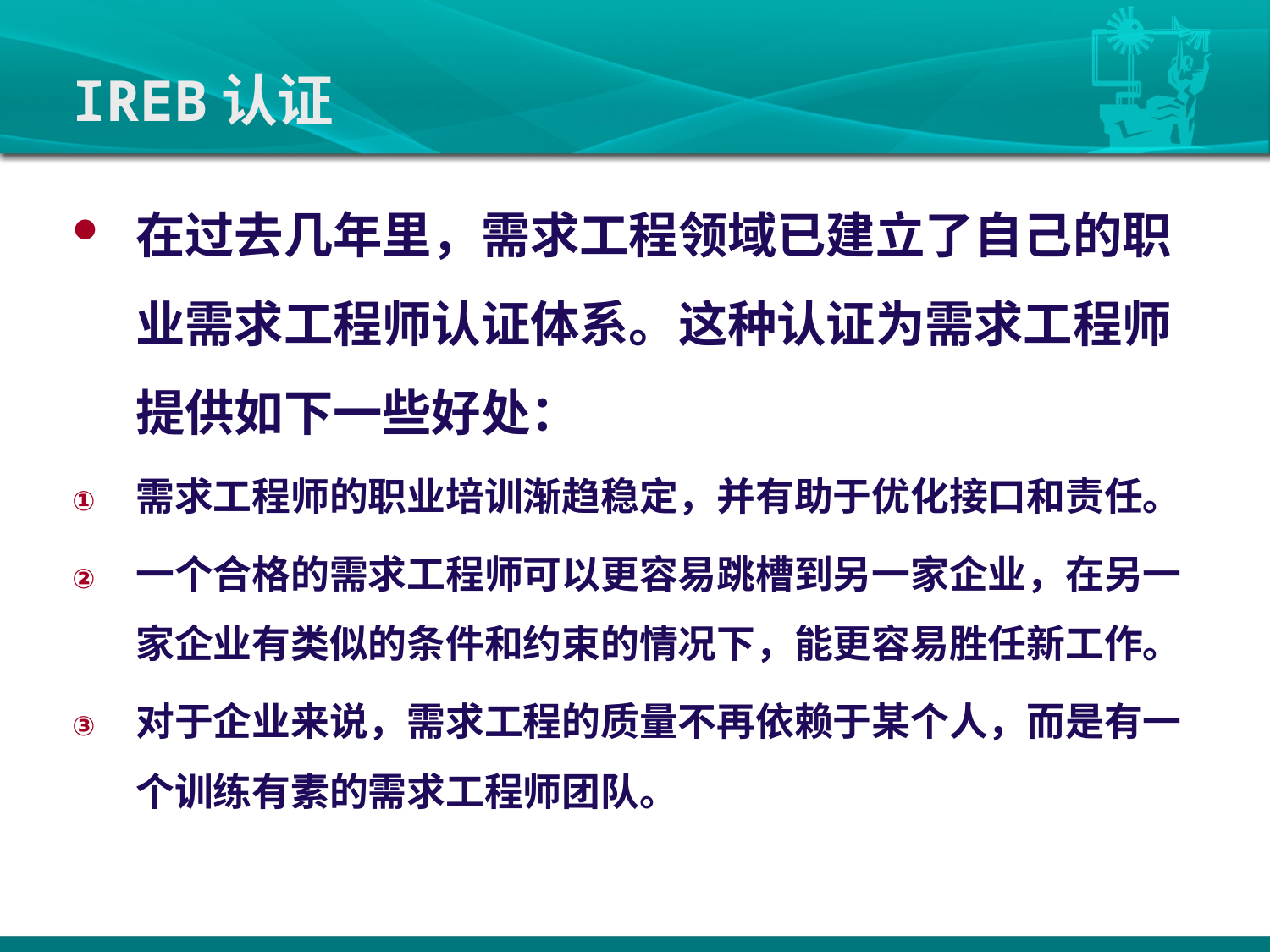

# IREB认证
在过去几年里，需求工程领域已建立了自己的职业需求工程师认证体系。这种认证为需求工程师提供如下一些好处：
需求工程师的职业培训渐趋稳定，并有助于优化接口和责任。
一个合格的需求工程师可以更容易跳槽到另一家企业，在另一家企业有类似的条件和约束的情况下，能更容易胜任新工作。
对于企业来说，需求工程的质量不再依赖于某个人，而是有一个训练有素的需求工程师团队。